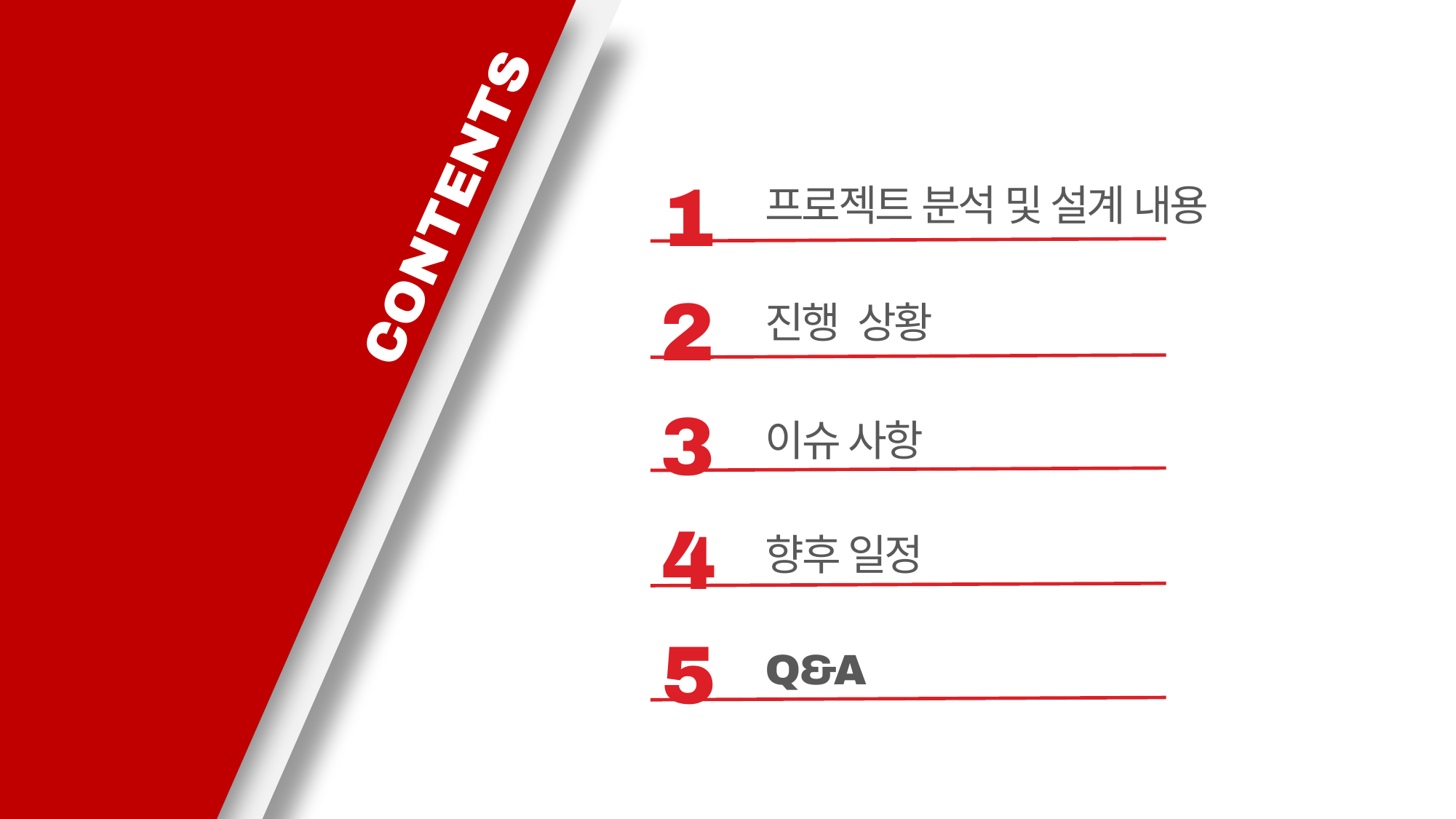

1
CONTENTS
# 프로젝트 분석 및 설계 내용
2
진행  상황
3
이슈 사항
4
향후 일정
5
Q&A